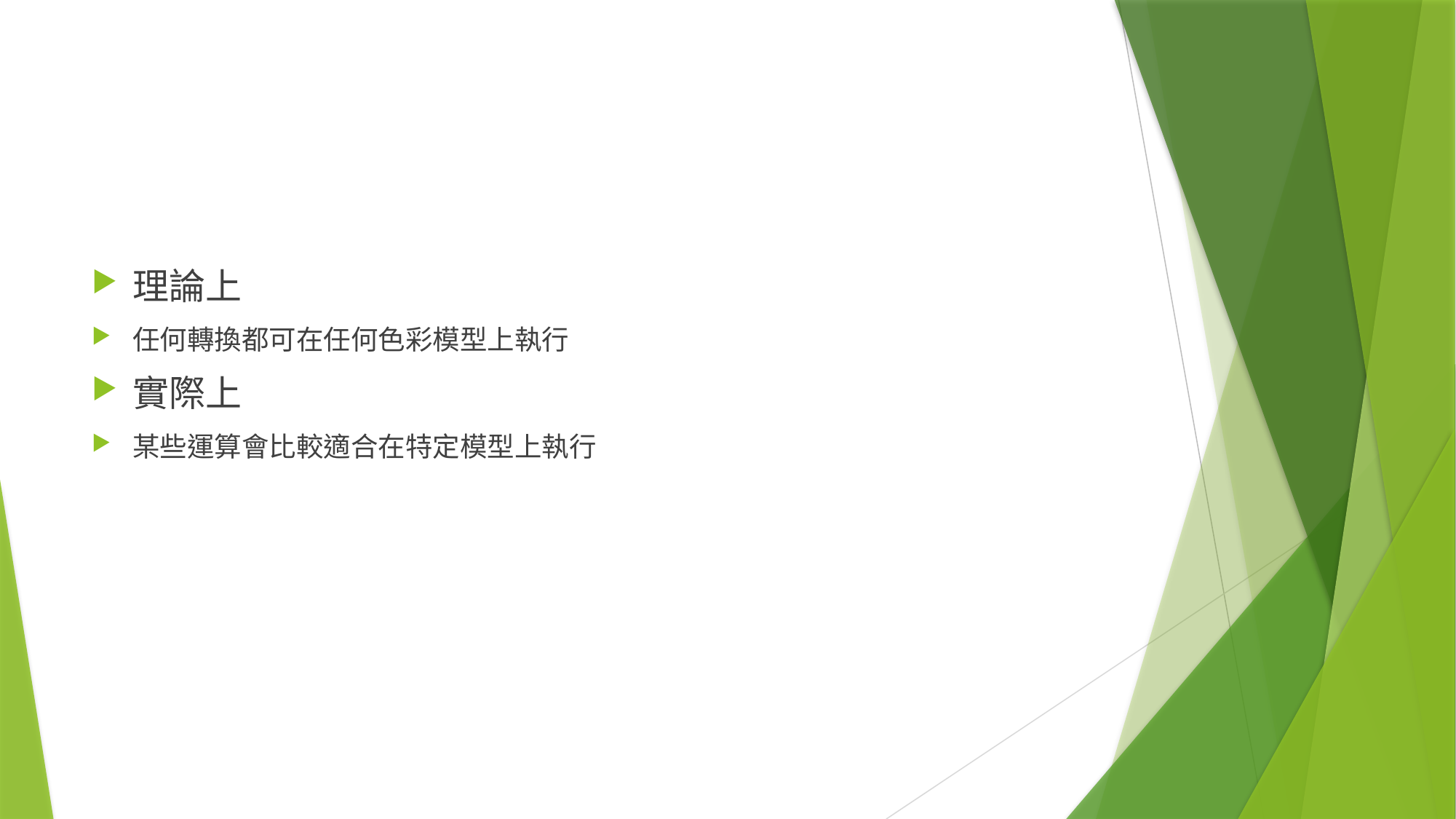

#
理論上
任何轉換都可在任何色彩模型上執行
實際上
某些運算會比較適合在特定模型上執行